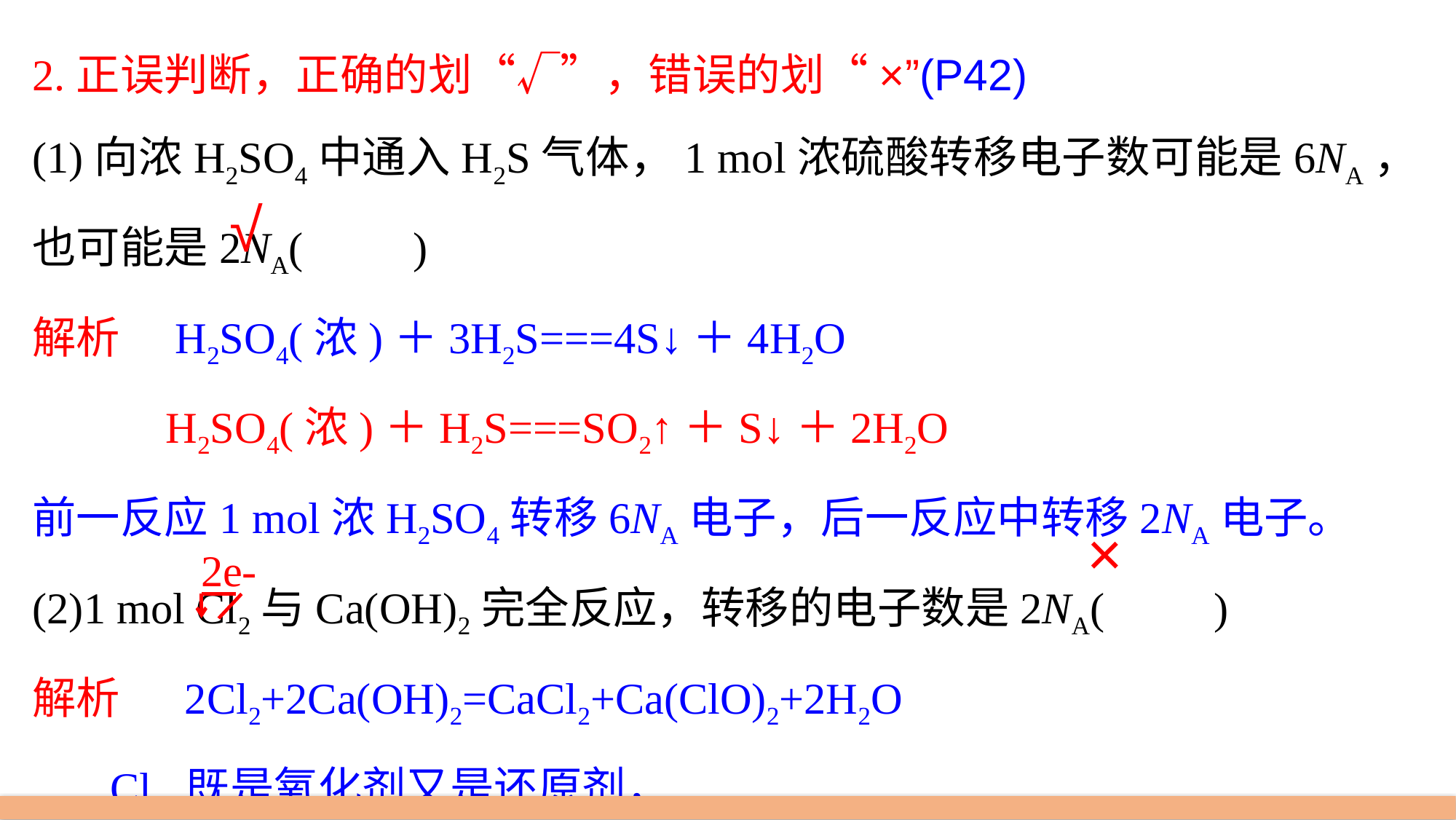

2.正误判断，正确的划“√”，错误的划“×”(P42)
(1)向浓H2SO4中通入H2S气体，1 mol浓硫酸转移电子数可能是6NA，也可能是2NA(　　)
解析　H2SO4(浓)＋3H2S===4S↓＋4H2O
            H2SO4(浓)＋H2S===SO2↑＋S↓＋2H2O
前一反应1 mol浓H2SO4转移6NA电子，后一反应中转移2NA电子。
(2)1 mol Cl2与Ca(OH)2完全反应，转移的电子数是2NA(　　)
解析　 2Cl2+2Ca(OH)2=CaCl2+Ca(ClO)2+2H2O
       Cl2 既是氧化剂又是还原剂，
1 mol Cl2和Ca(OH)2反应，转移电子数应为NA。
√
×
2e-